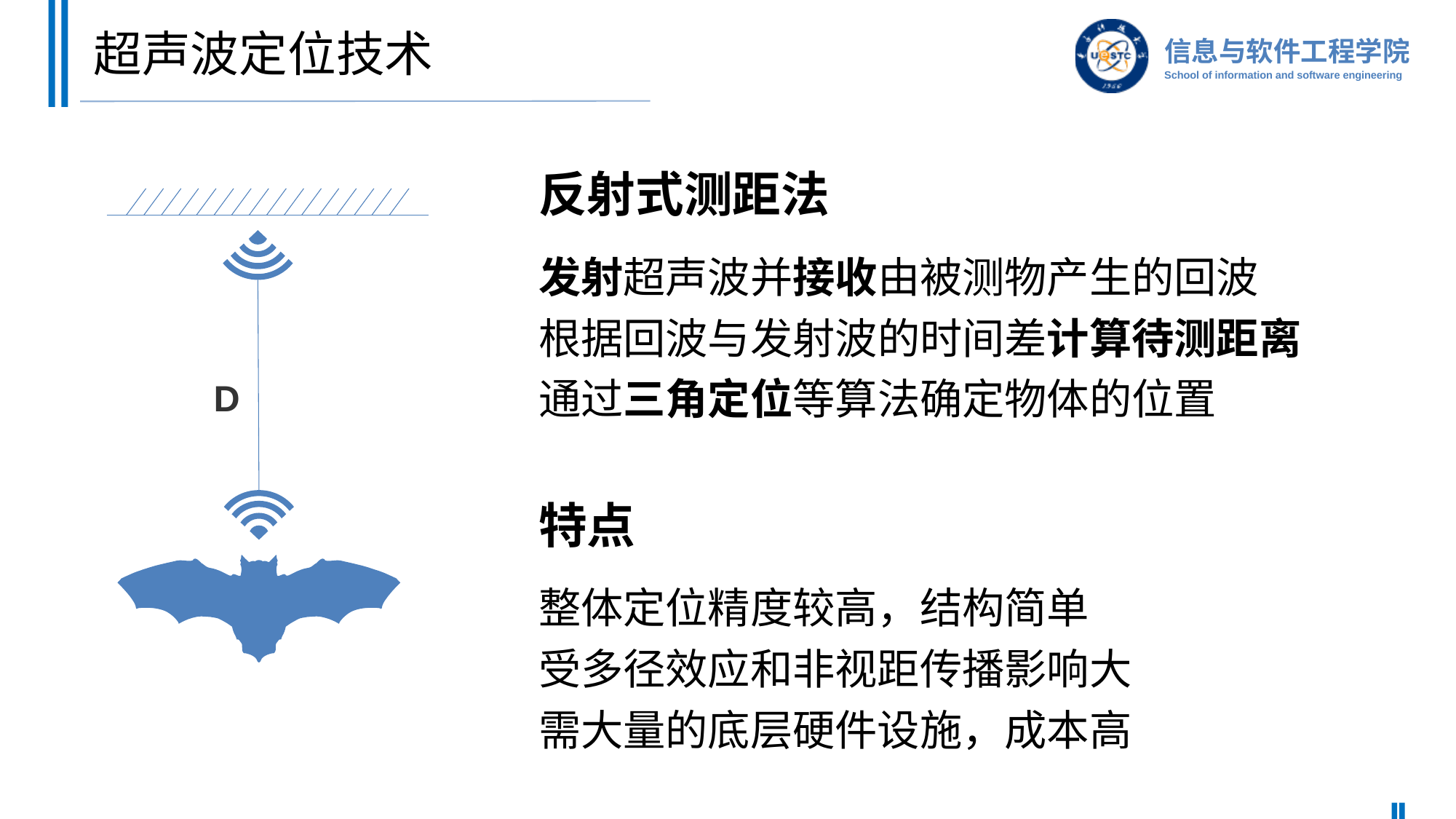

# 超声波定位技术
反射式测距法
发射超声波并接收由被测物产生的回波
根据回波与发射波的时间差计算待测距离
通过三角定位等算法确定物体的位置

D
特点
整体定位精度较高，结构简单
受多径效应和非视距传播影响大
需大量的底层硬件设施，成本高